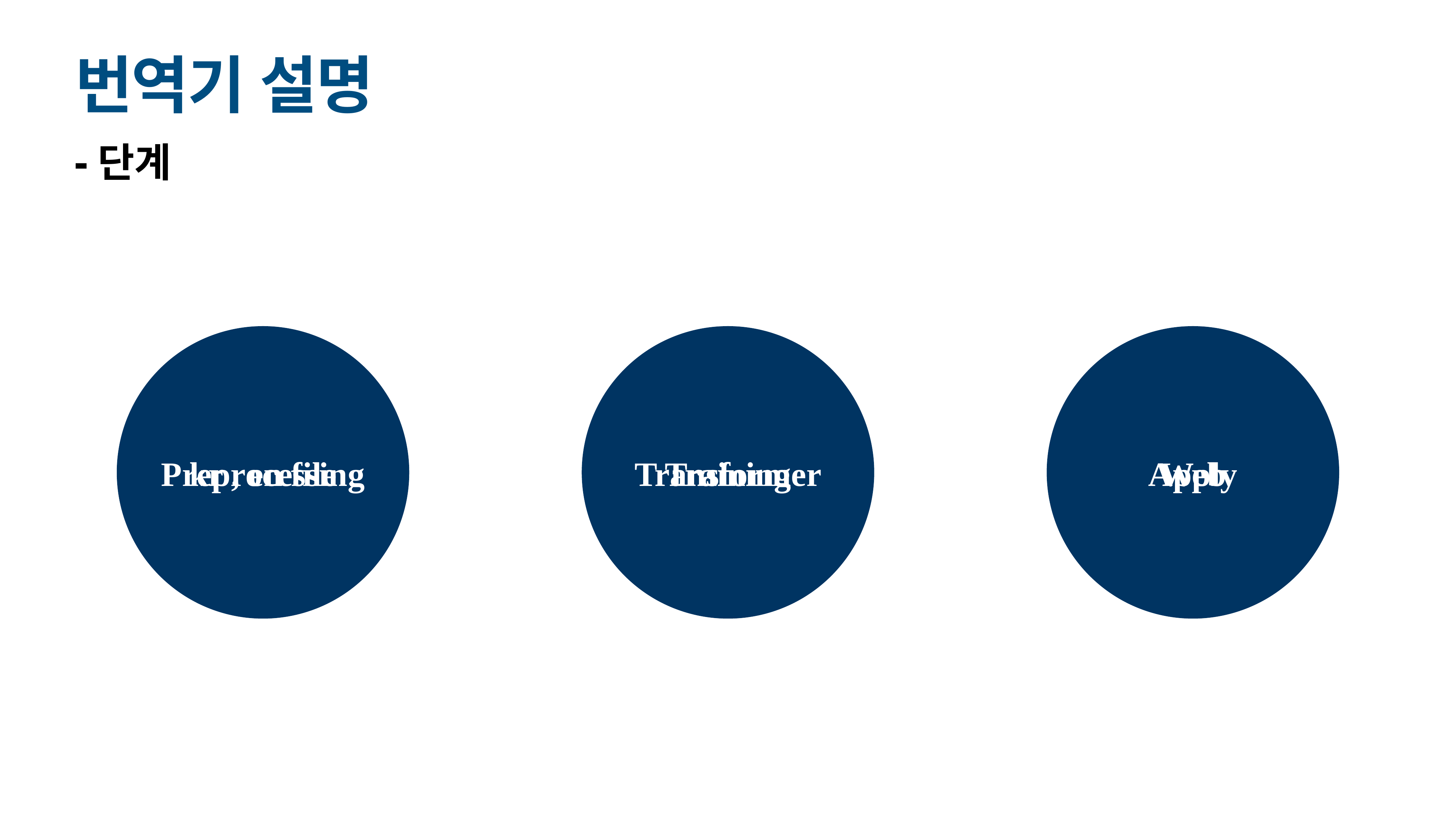

# 번역기 설명
-단계

Preprocessing
kr , en file
Transformer
Training
Apply
Web